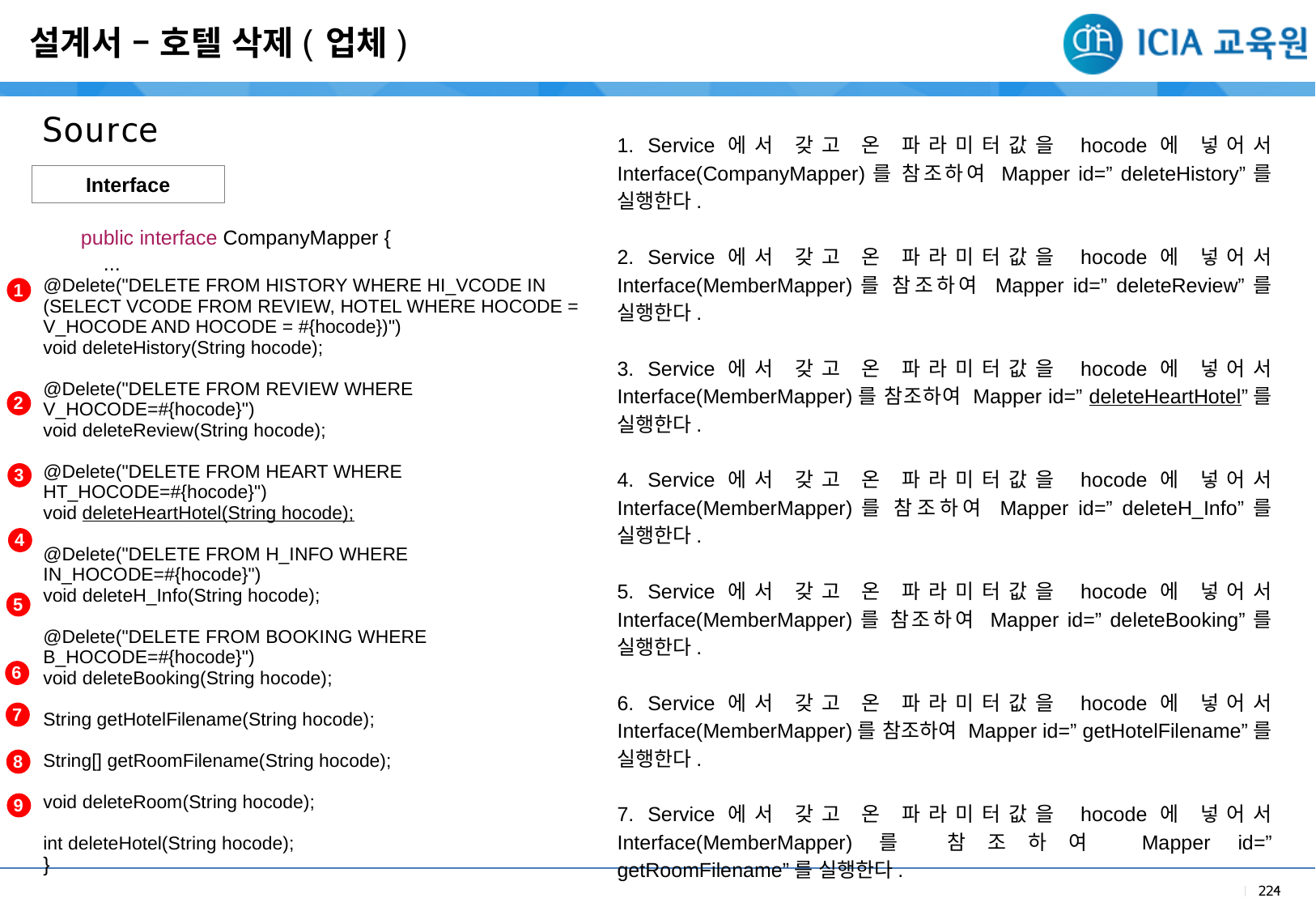

설계서 – 호텔 삭제(업체)
Source
1. Service에서 갖고 온 파라미터값을 hocode에 넣어서 Interface(CompanyMapper)를 참조하여 Mapper id=” deleteHistory”를 실행한다.

2. Service에서 갖고 온 파라미터값을 hocode에 넣어서 Interface(MemberMapper)를 참조하여 Mapper id=” deleteReview”를 실행한다.

3. Service에서 갖고 온 파라미터값을 hocode에 넣어서 Interface(MemberMapper)를 참조하여 Mapper id=” deleteHeartHotel”를 실행한다.

4. Service에서 갖고 온 파라미터값을 hocode에 넣어서 Interface(MemberMapper)를 참조하여 Mapper id=” deleteH_Info”를 실행한다.

5. Service에서 갖고 온 파라미터값을 hocode에 넣어서 Interface(MemberMapper)를 참조하여 Mapper id=” deleteBooking”를 실행한다.

6. Service에서 갖고 온 파라미터값을 hocode에 넣어서 Interface(MemberMapper)를 참조하여 Mapper id=” getHotelFilename”를 실행한다.

7. Service에서 갖고 온 파라미터값을 hocode에 넣어서 Interface(MemberMapper)를 참조하여 Mapper id=” getRoomFilename”를 실행한다.

8. Service에서 갖고 온 파라미터값을 hocode에 넣어서 Interface(MemberMapper)를 참조하여 Mapper id=” deleteRoom”를 실행한다.

8. Service에서 갖고 온 파라미터값을 hocode에 넣어서 Interface(MemberMapper)를 참조하여 Mapper id=” deleteHotel”를 실행한다.

Interface
| public interface CompanyMapper { ... @Delete("DELETE FROM HISTORY WHERE HI\_VCODE IN (SELECT VCODE FROM REVIEW, HOTEL WHERE HOCODE = V\_HOCODE AND HOCODE = #{hocode})") void deleteHistory(String hocode); @Delete("DELETE FROM REVIEW WHERE V\_HOCODE=#{hocode}") void deleteReview(String hocode); @Delete("DELETE FROM HEART WHERE HT\_HOCODE=#{hocode}") void deleteHeartHotel(String hocode); @Delete("DELETE FROM H\_INFO WHERE IN\_HOCODE=#{hocode}") void deleteH\_Info(String hocode); @Delete("DELETE FROM BOOKING WHERE B\_HOCODE=#{hocode}") void deleteBooking(String hocode); String getHotelFilename(String hocode); String[] getRoomFilename(String hocode); void deleteRoom(String hocode); int deleteHotel(String hocode); } |
| --- |
|  |
|  |
1

2

3

4

5

6

7

8

9